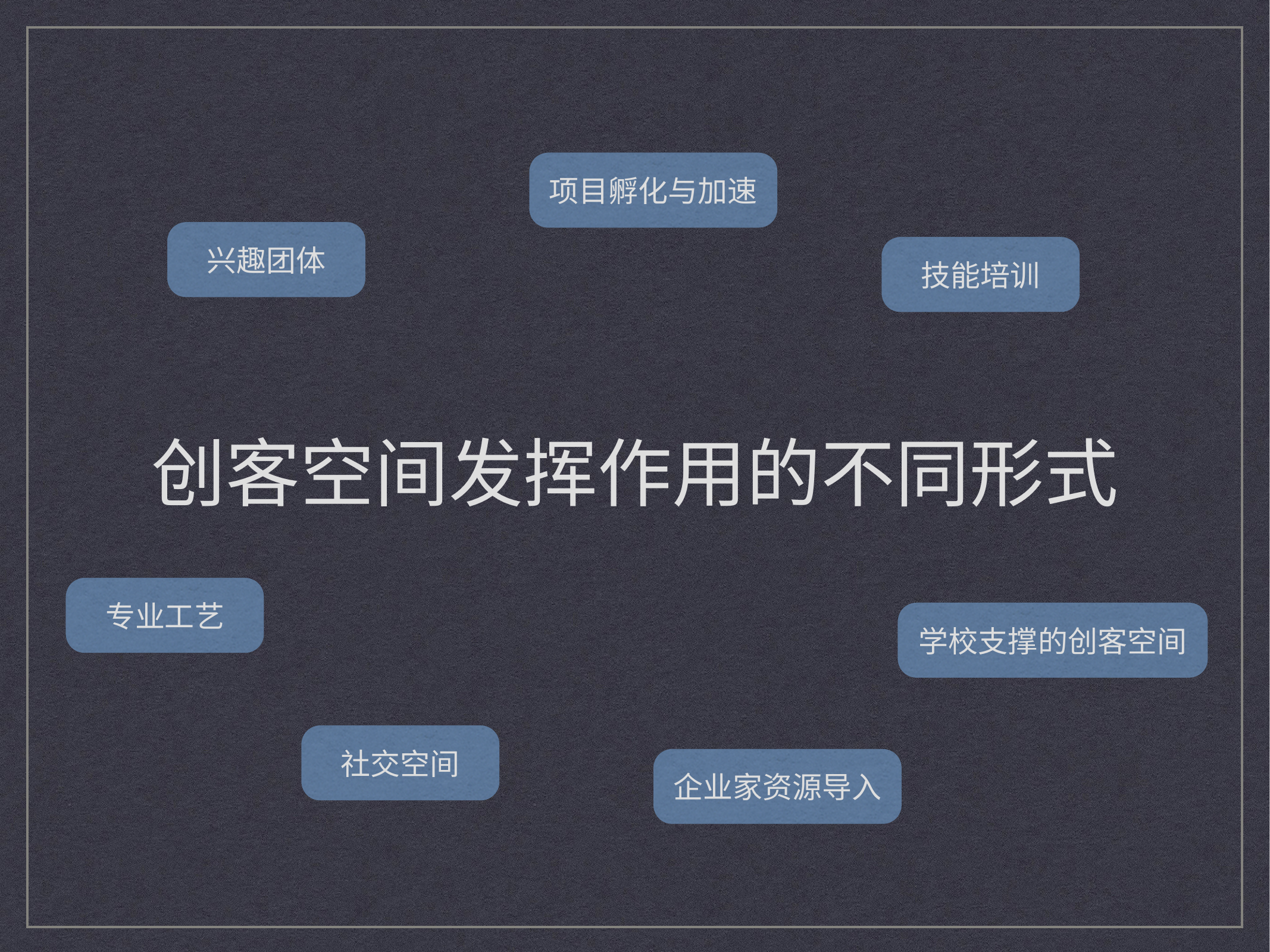

项目孵化与加速
兴趣团体
技能培训
# 创客空间发挥作用的不同形式
专业工艺
学校支撑的创客空间
社交空间
企业家资源导入